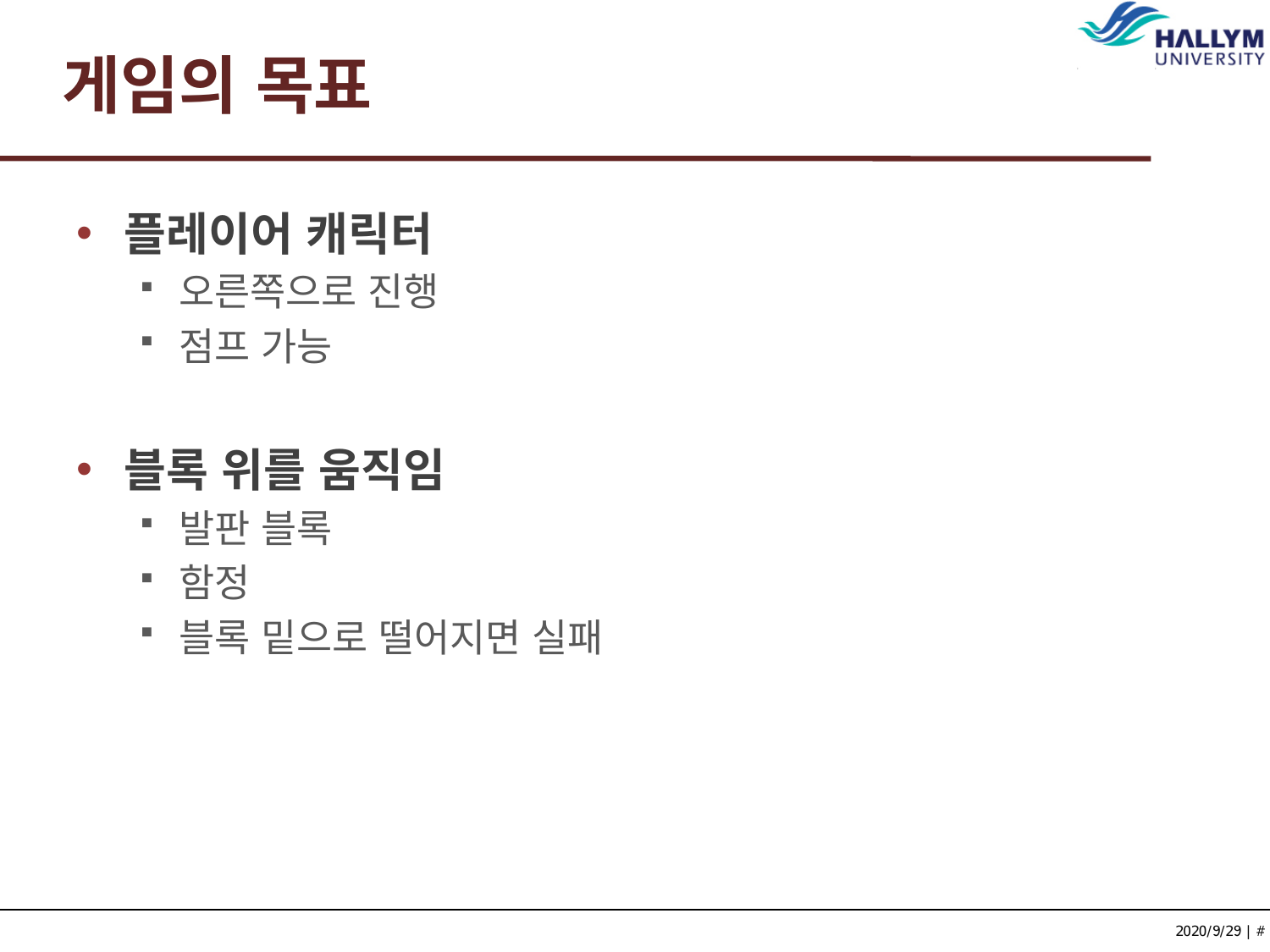

# 게임의 목표
플레이어 캐릭터
오른쪽으로 진행
점프 가능

블록 위를 움직임
발판 블록
함정
블록 밑으로 떨어지면 실패